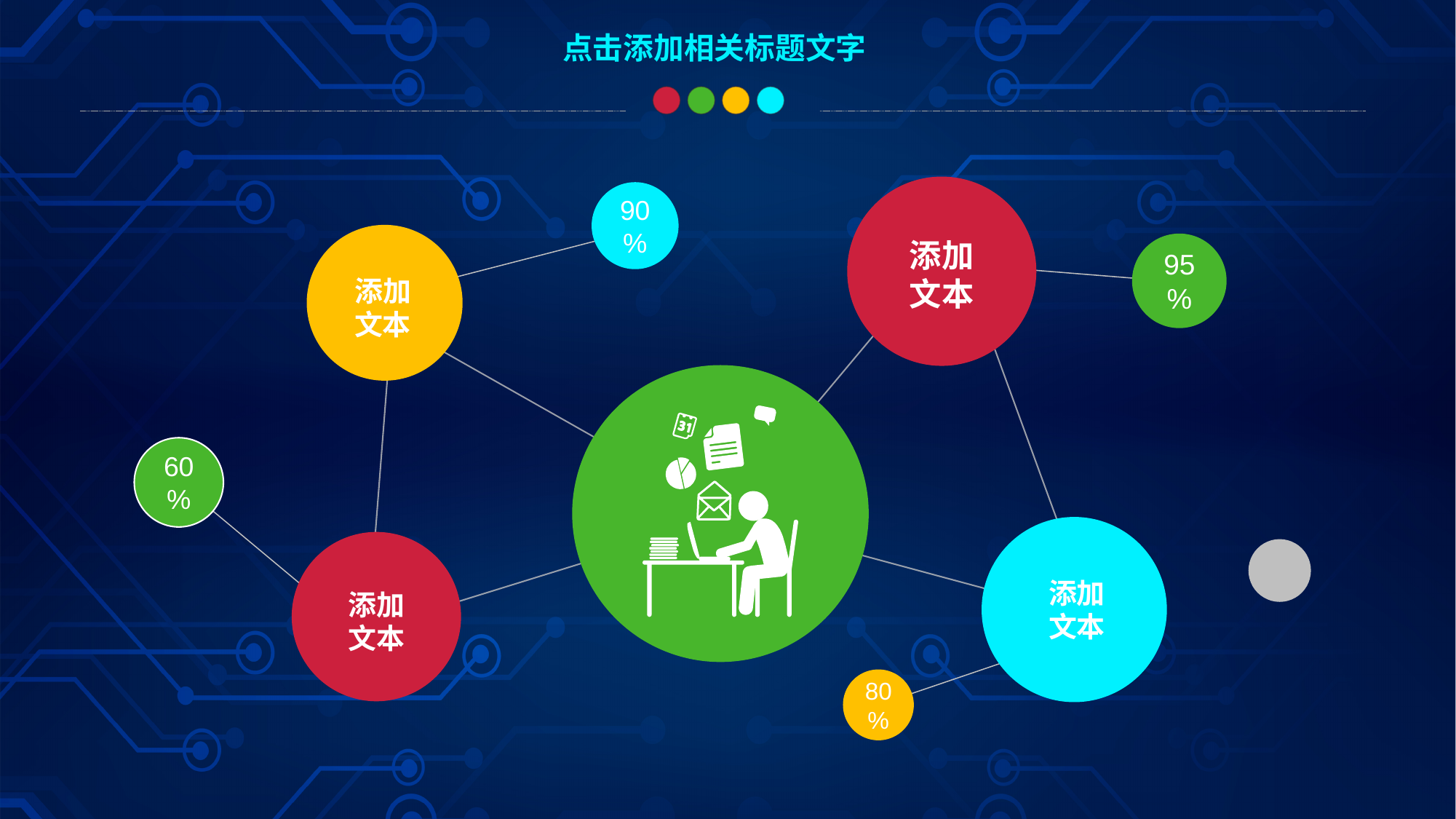

点击添加相关标题文字

添加
文本
90%

添加
文本
95%

60%

添加
文本

添加
文本

80%